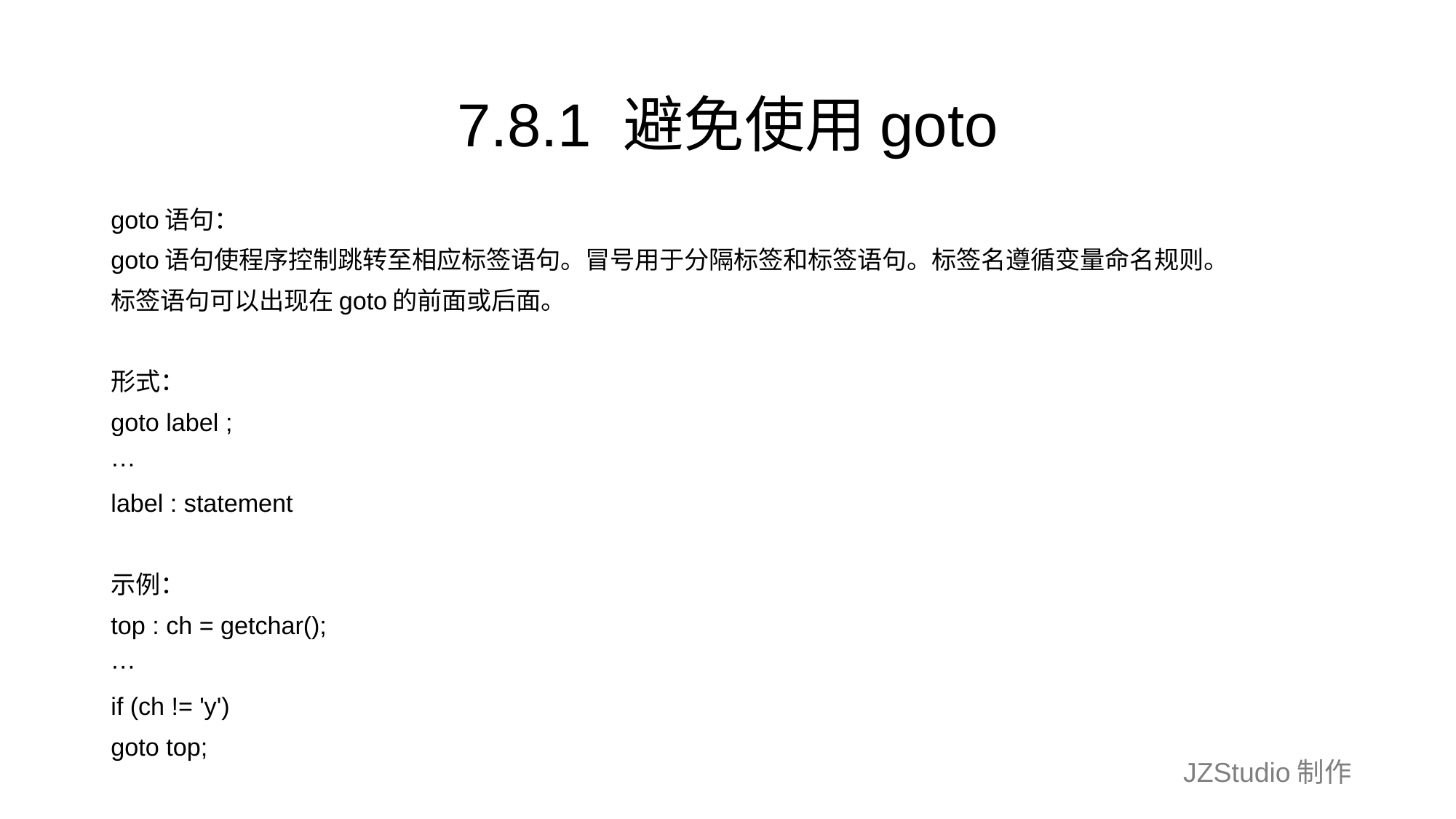

# 7.8.1 避免使用goto
goto语句：
goto语句使程序控制跳转至相应标签语句。冒号用于分隔标签和标签语句。标签名遵循变量命名规则。
标签语句可以出现在goto的前面或后面。

形式：
goto label ;
···
label : statement

示例：
top : ch = getchar();
···
if (ch != 'y')
goto top;